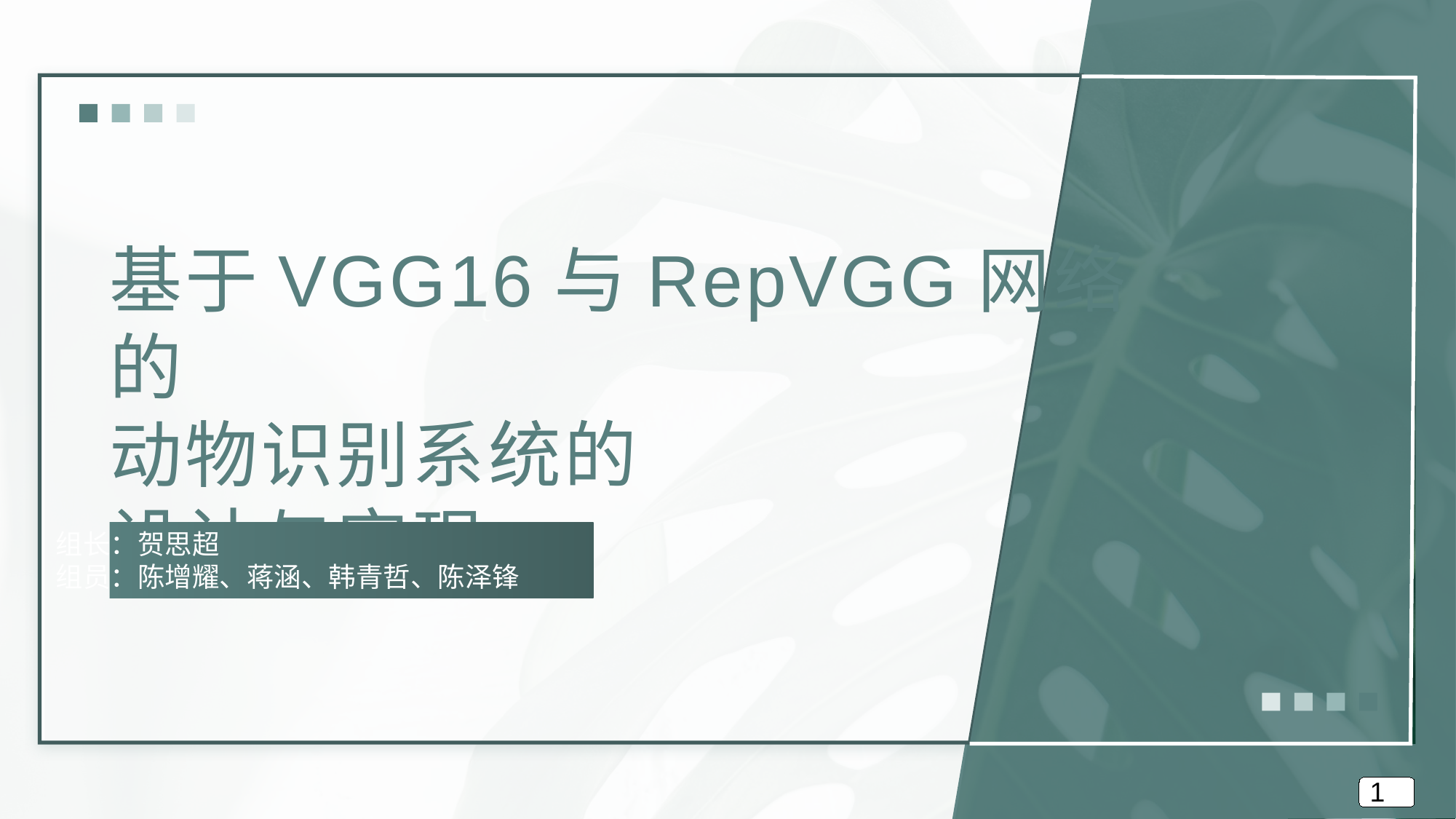

基于VGG16与RepVGG网络的
动物识别系统的
设计与实现

组长：贺思超
组员：陈增耀、蒋涵、韩青哲、陈泽锋